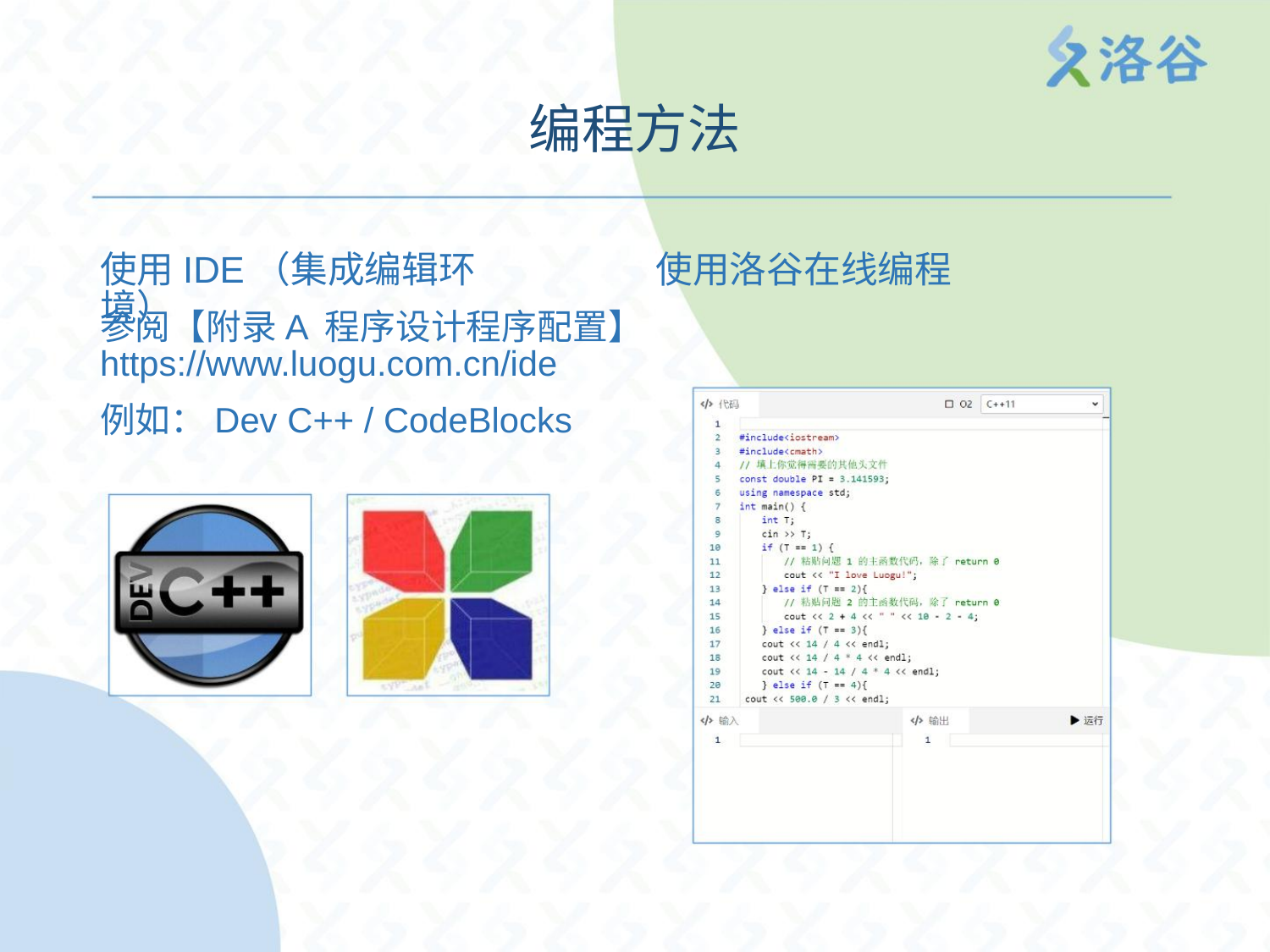

编程方法
使用IDE（集成编辑环境）
使用洛谷在线编程
参阅【附录A 程序设计程序配置】 https://www.luogu.com.cn/ide
例如：Dev C++ / CodeBlocks